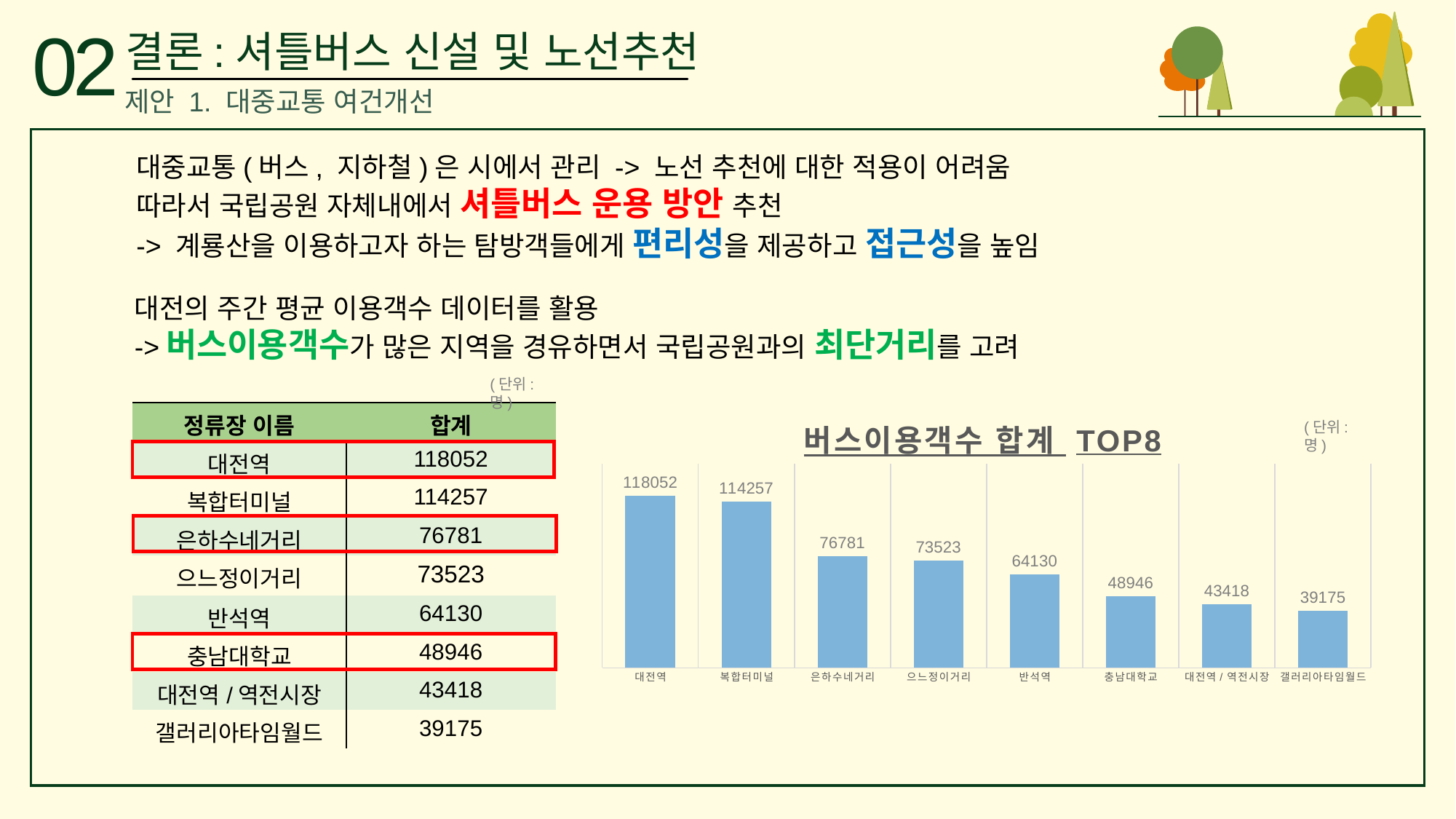

02

결론:셔틀버스 신설 및 노선추천
제안 1. 대중교통 여건개선

대중교통(버스, 지하철)은 시에서 관리 -> 노선 추천에 대한 적용이 어려움
따라서 국립공원 자체내에서 셔틀버스 운용 방안 추천
-> 계룡산을 이용하고자 하는 탐방객들에게 편리성을 제공하고 접근성을 높임
대전의 주간 평균 이용객수 데이터를 활용
->버스이용객수가 많은 지역을 경유하면서 국립공원과의 최단거리를 고려
(단위:명)

### Chart: 버스이용객수 합계 TOP8

| Category | 버스이용객수 합계 |
|---|---|
| 대전역 | 118052.0 |
| 복합터미널 | 114257.0 |
| 은하수네거리 | 76781.0 |
| 으느정이거리 | 73523.0 |
| 반석역 | 64130.0 |
| 충남대학교 | 48946.0 |
| 대전역/역전시장 | 43418.0 |
| 갤러리아타임월드 | 39175.0 |
| 정류장 이름 | 합계 |
| --- | --- |
| 대전역 | 118052 |
| 복합터미널 | 114257 |
| 은하수네거리 | 76781 |
| 으느정이거리 | 73523 |
| 반석역 | 64130 |
| 충남대학교 | 48946 |
| 대전역/역전시장 | 43418 |
| 갤러리아타임월드 | 39175 |
(단위:명)